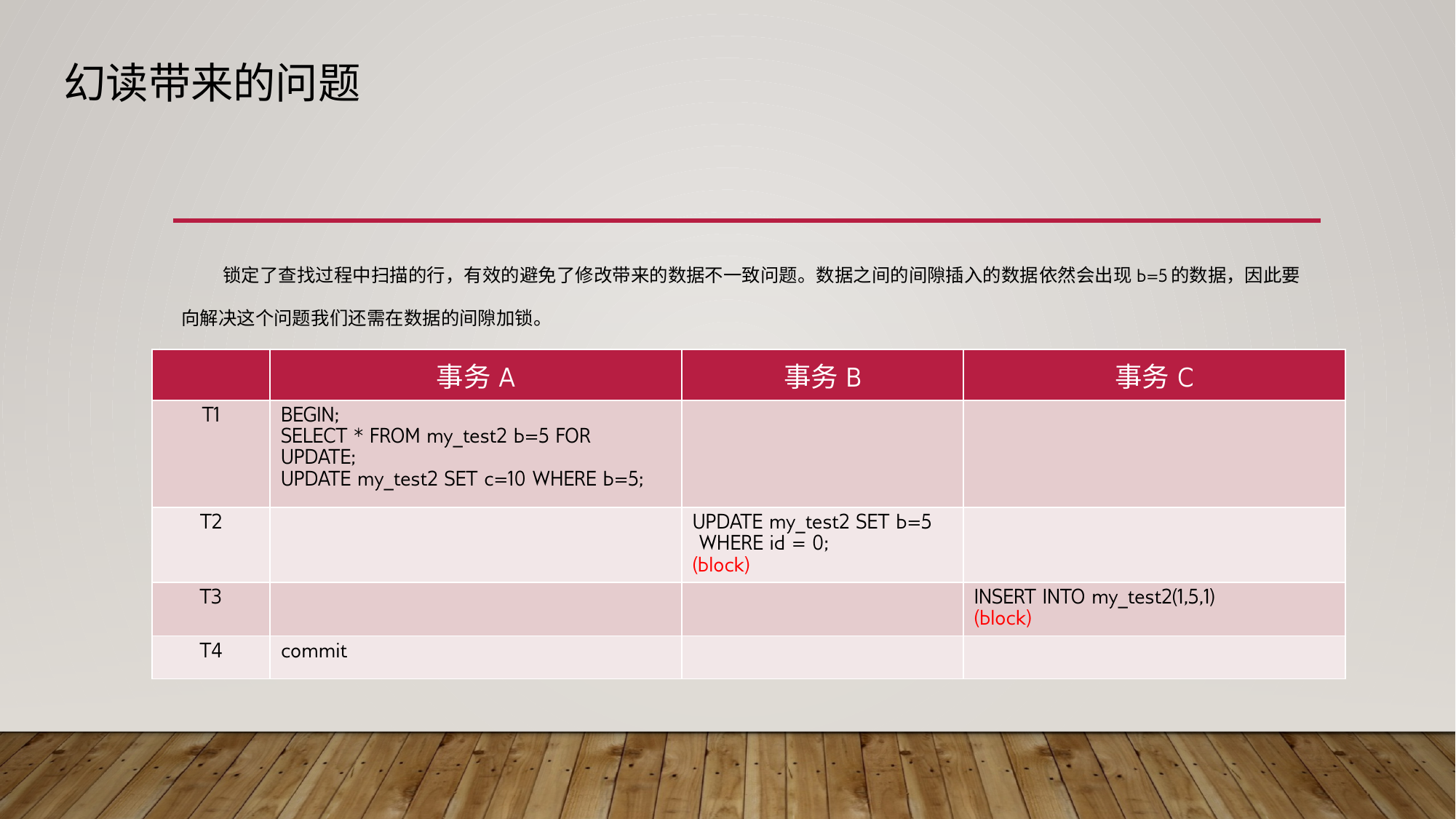

# 幻读带来的问题
      锁定了查找过程中扫描的行，有效的避免了修改带来的数据不一致问题。数据之间的间隙插入的数据依然会出现b=5的数据，因此要向解决这个问题我们还需在数据的间隙加锁。
|  | 事务A | 事务B | 事务C |
| --- | --- | --- | --- |
| T1 | BEGIN; SELECT \* FROM my\_test2 b=5 FOR UPDATE; UPDATE my\_test2 SET c=10 WHERE b=5; |  |  |
| T2 |  | UPDATE my\_test2 SET b=5 WHERE id = 0; (block) |  |
| T3 |  |  | INSERT INTO my\_test2(1,5,1) (block) |
| T4 | commit |  |  |